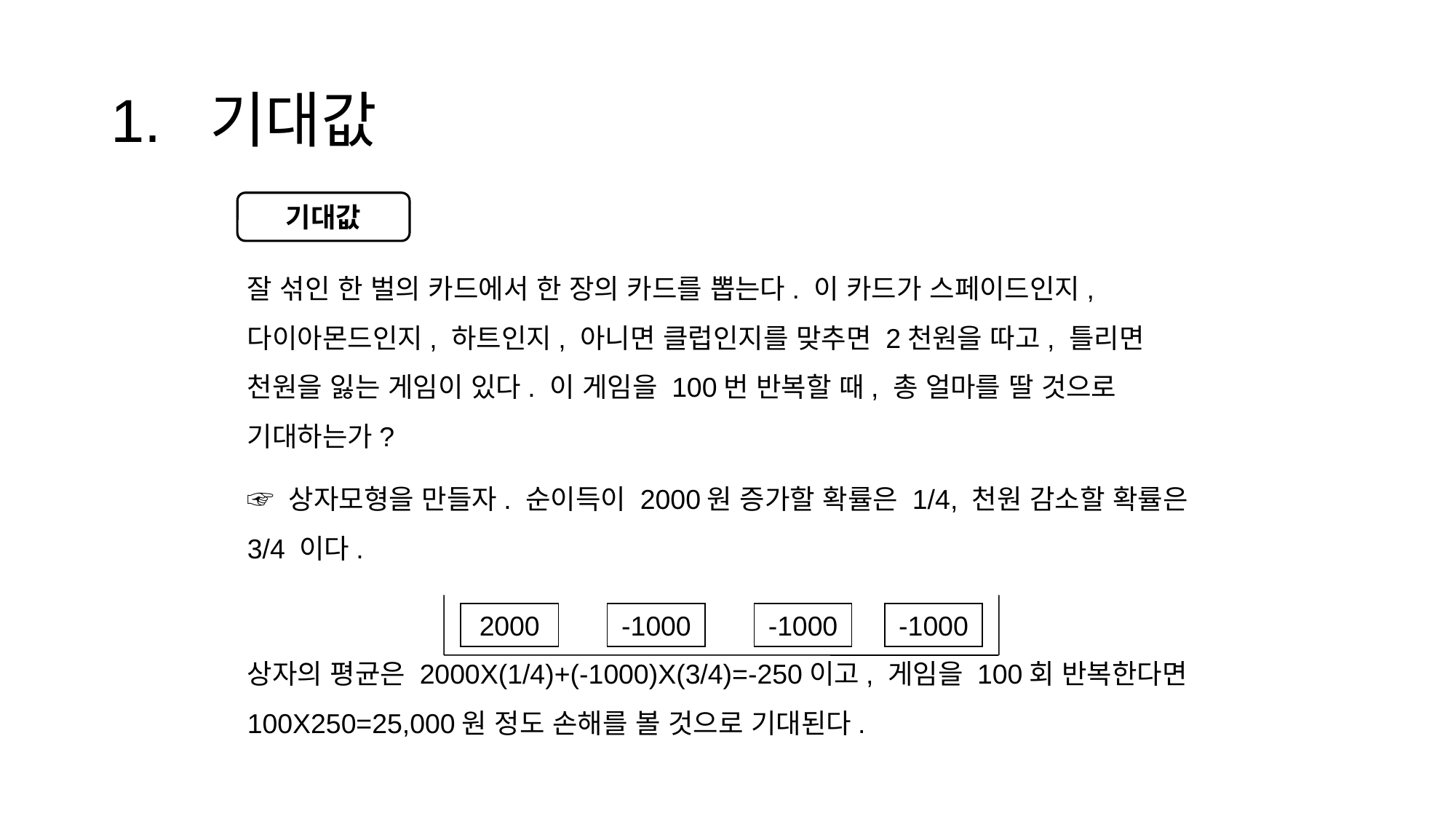

# 1.  기대값

잘 섞인 한 벌의 카드에서 한 장의 카드를 뽑는다. 이 카드가 스페이드인지, 다이아몬드인지, 하트인지, 아니면 클럽인지를 맞추면 2천원을 따고, 틀리면 천원을 잃는 게임이 있다. 이 게임을 100번 반복할 때, 총 얼마를 딸 것으로 기대하는가?
☞ 상자모형을 만들자. 순이득이 2000원 증가할 확률은 1/4, 천원 감소할 확률은 3/4 이다.

상자의 평균은 2000X(1/4)+(-1000)X(3/4)=-250이고, 게임을 100회 반복한다면 100X250=25,000원 정도 손해를 볼 것으로 기대된다.
기대값

2000
-1000
-1000
-1000